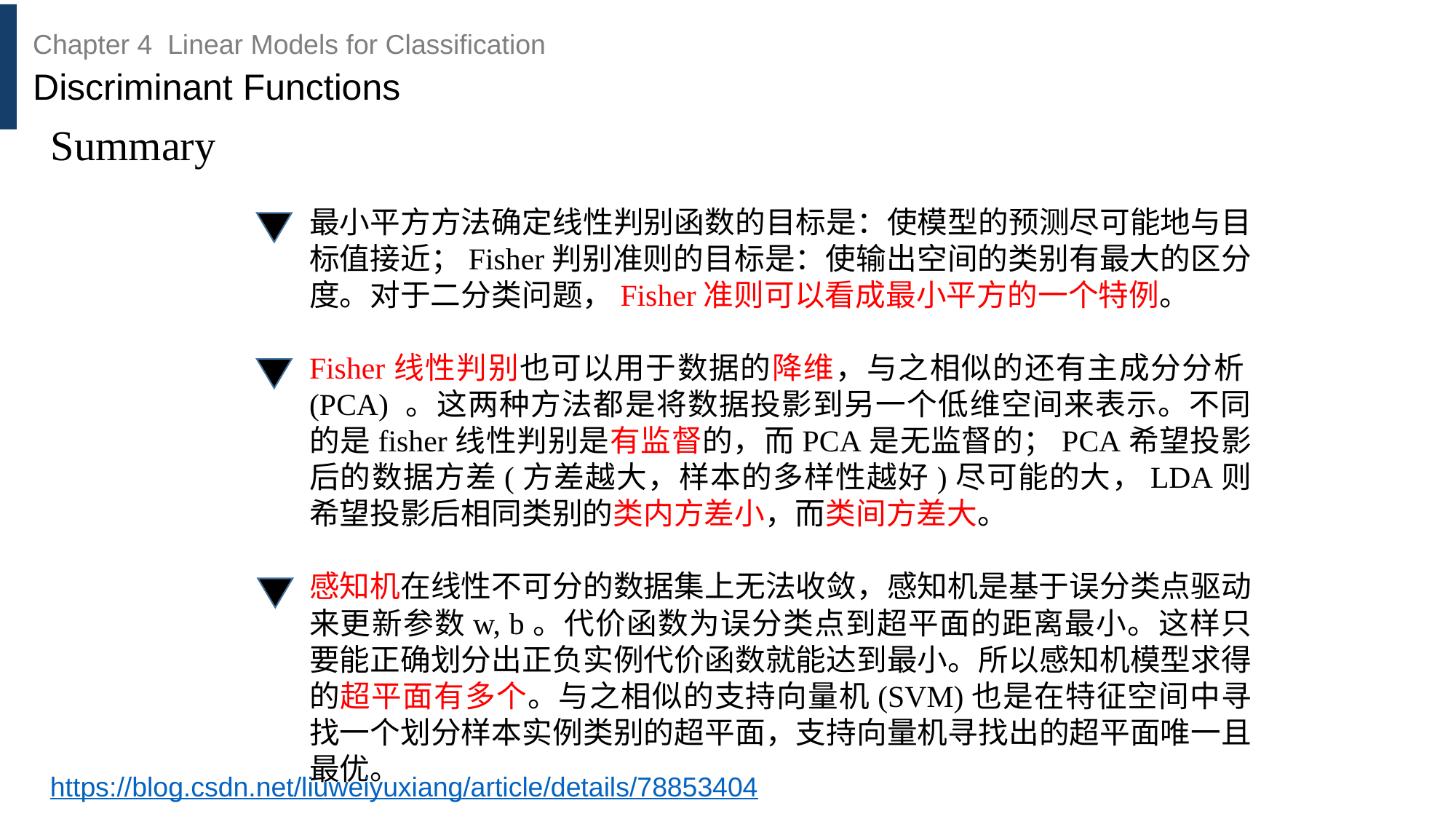

Chapter 4  Linear Models for Classification
Discriminant Functions
Summary

最小平方方法确定线性判别函数的目标是：使模型的预测尽可能地与目标值接近；Fisher判别准则的目标是：使输出空间的类别有最大的区分度。对于二分类问题，Fisher准则可以看成最小平方的一个特例。

Fisher线性判别也可以用于数据的降维，与之相似的还有主成分分析(PCA) 。这两种方法都是将数据投影到另一个低维空间来表示。不同的是fisher线性判别是有监督的，而PCA是无监督的；PCA希望投影后的数据方差(方差越大，样本的多样性越好)尽可能的大，LDA则希望投影后相同类别的类内方差小，而类间方差大。

感知机在线性不可分的数据集上无法收敛，感知机是基于误分类点驱动来更新参数w, b。代价函数为误分类点到超平面的距离最小。这样只要能正确划分出正负实例代价函数就能达到最小。所以感知机模型求得的超平面有多个。与之相似的支持向量机(SVM)也是在特征空间中寻找一个划分样本实例类别的超平面，支持向量机寻找出的超平面唯一且最优。

https://blog.csdn.net/liuweiyuxiang/article/details/78853404